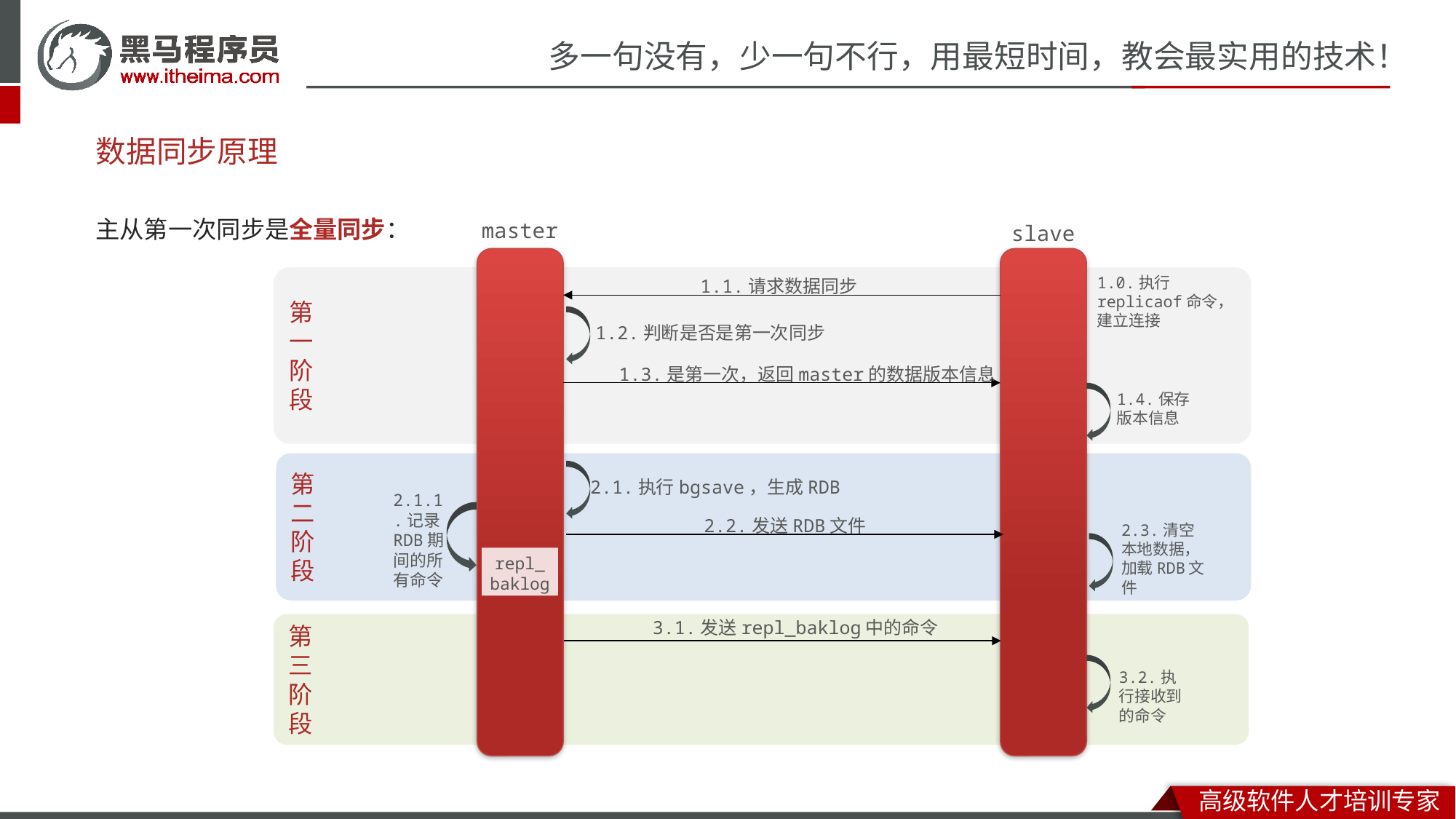

# 数据同步原理
主从第一次同步是全量同步：
master
slave

1.0.执行
replicaof命令，建立连接
第
一
阶
段
1.1.请求数据同步

1.2.判断是否是第一次同步
1.3.是第一次，返回master的数据版本信息

1.4.保存
版本信息
第
二
阶
段

2.1.执行bgsave，生成RDB
2.1.1.记录RDB期间的所有命令

2.2.发送RDB文件
2.3.清空本地数据，加载RDB文件

repl_
baklog
3.1.发送repl_baklog中的命令
第
三
阶
段

3.2.执行接收到的命令